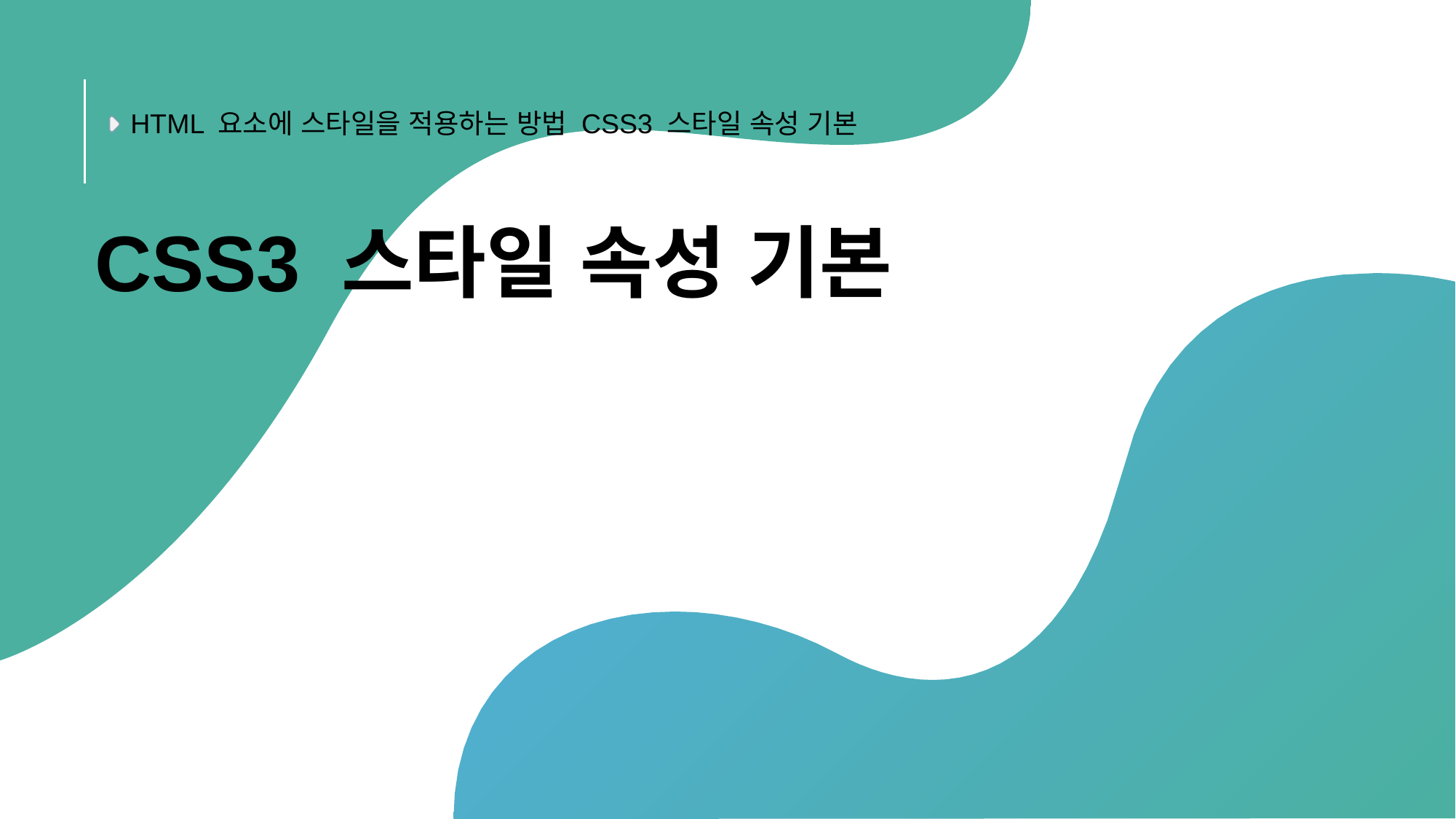

HTML 요소에 스타일을 적용하는 방법 CSS3 스타일 속성 기본

# CSS3 스타일 속성 기본